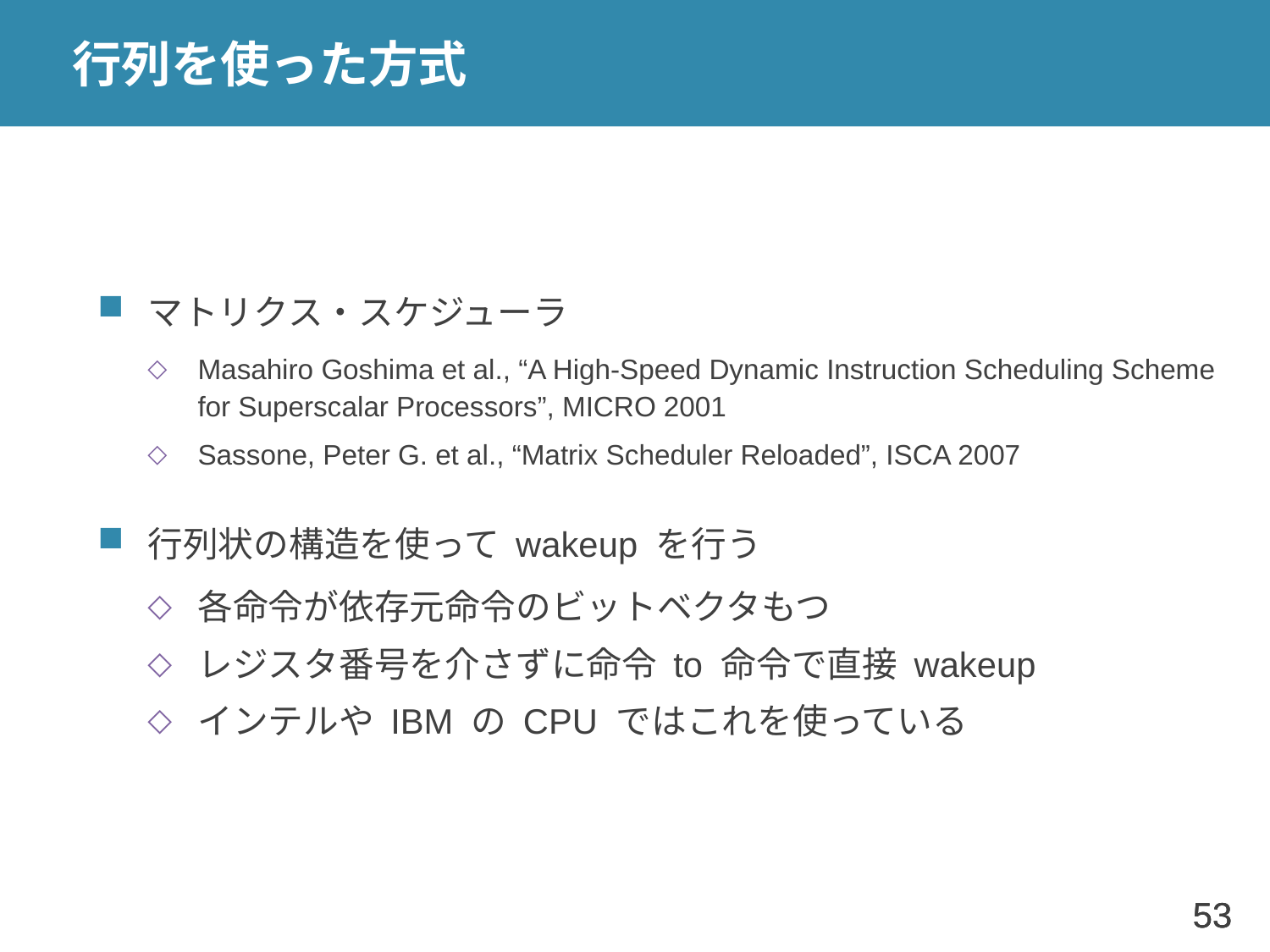

# 行列を使った方式
マトリクス・スケジューラ
Masahiro Goshima et al., “A High-Speed Dynamic Instruction Scheduling Scheme for Superscalar Processors”, MICRO 2001
Sassone, Peter G. et al., “Matrix Scheduler Reloaded”, ISCA 2007
行列状の構造を使って wakeup を行う
各命令が依存元命令のビットベクタもつ
レジスタ番号を介さずに命令 to 命令で直接 wakeup
インテルや IBM の CPU ではこれを使っている